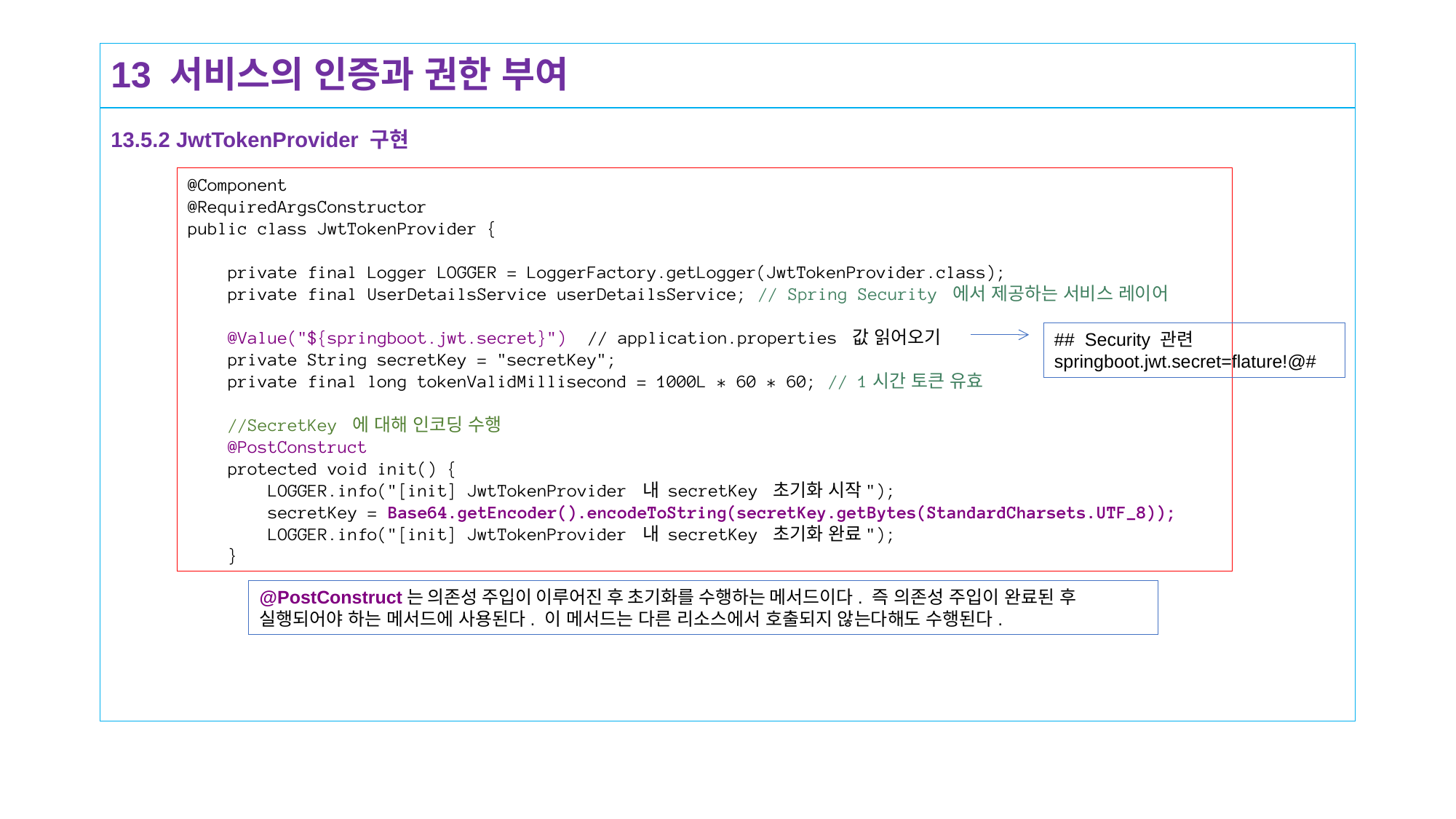

# 13 서비스의 인증과 권한 부여
13.5.2 JwtTokenProvider 구현

@Component
@RequiredArgsConstructor
public class JwtTokenProvider {

    private final Logger LOGGER = LoggerFactory.getLogger(JwtTokenProvider.class);
    private final UserDetailsService userDetailsService; // Spring Security 에서 제공하는 서비스 레이어

    @Value("${springboot.jwt.secret}")  // application.properties 값 읽어오기
    private String secretKey = "secretKey";
    private final long tokenValidMillisecond = 1000L * 60 * 60; // 1시간 토큰 유효

    //SecretKey 에 대해 인코딩 수행
    @PostConstruct
    protected void init() {
        LOGGER.info("[init] JwtTokenProvider 내 secretKey 초기화 시작");
        secretKey = Base64.getEncoder().encodeToString(secretKey.getBytes(StandardCharsets.UTF_8));
        LOGGER.info("[init] JwtTokenProvider 내 secretKey 초기화 완료");
    }
##  Security 관련
springboot.jwt.secret=flature!@#
@PostConstruct는 의존성 주입이 이루어진 후 초기화를 수행하는 메서드이다. 즉 의존성 주입이 완료된 후 실행되어야 하는 메서드에 사용된다. 이 메서드는 다른 리소스에서 호출되지 않는다해도 수행된다.